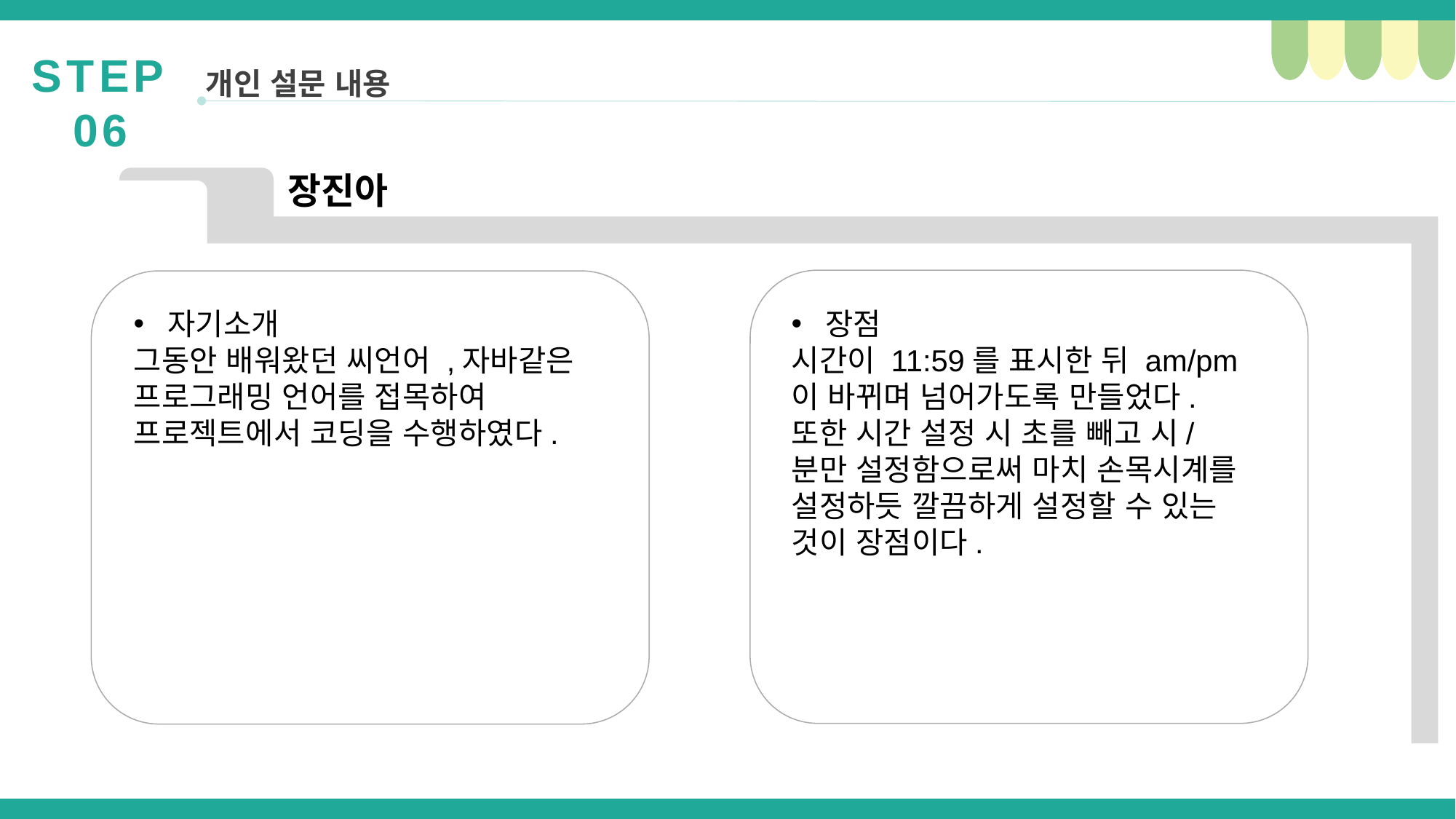

STEP 06
개인 설문 내용
장진아

자기소개
그동안 배워왔던 씨언어 ,자바같은 프로그래밍 언어를 접목하여 프로젝트에서 코딩을 수행하였다.
장점
시간이 11:59를 표시한 뒤 am/pm이 바뀌며 넘어가도록 만들었다.
또한 시간 설정 시 초를 빼고 시/분만 설정함으로써 마치 손목시계를 설정하듯 깔끔하게 설정할 수 있는 것이 장점이다.